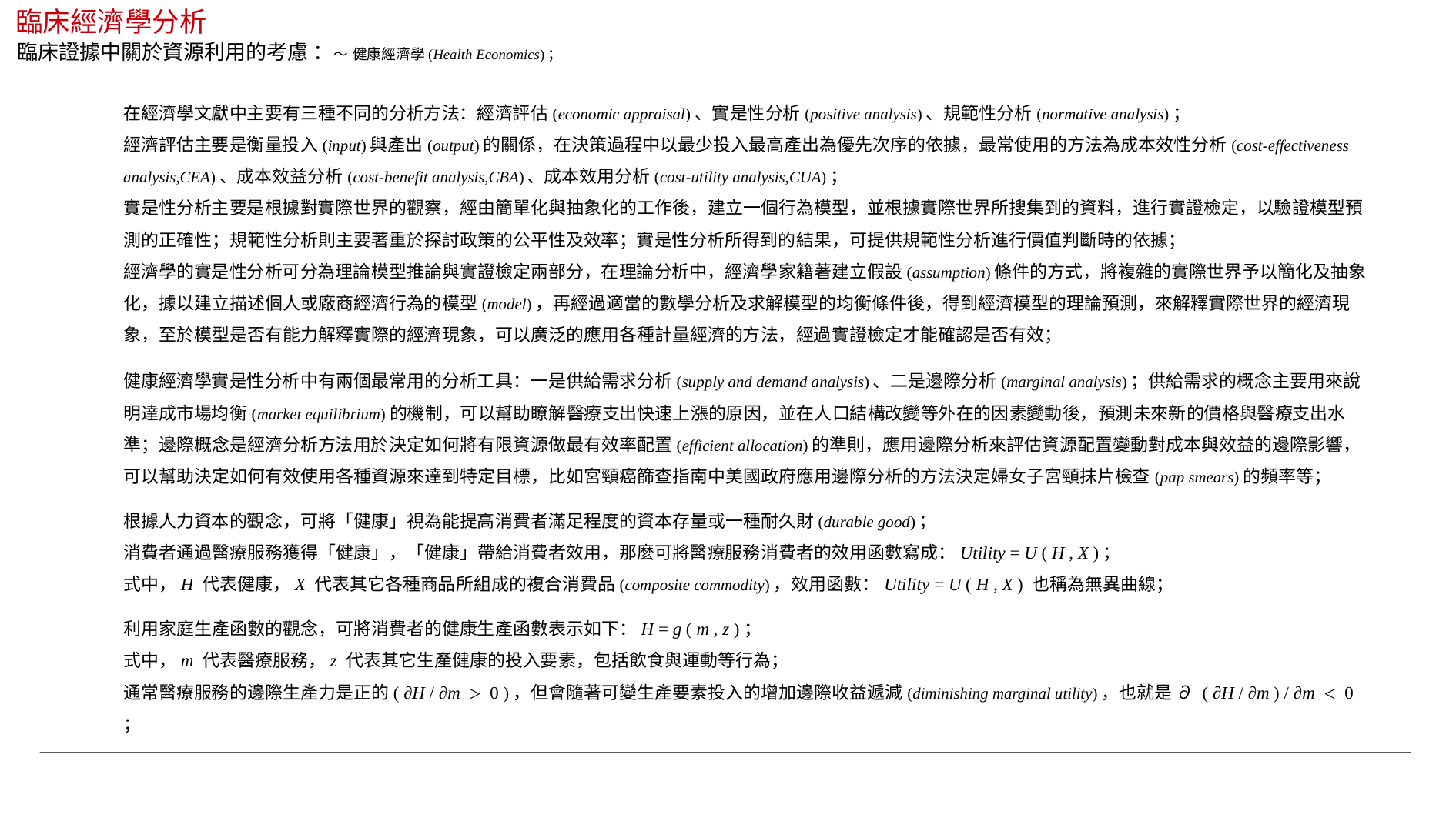

臨床經濟學分析
臨床證據中關於資源利用的考慮 ：～ 健康經濟學(Health Economics)；
在經濟學文獻中主要有三種不同的分析方法：經濟評估(economic appraisal)、實是性分析(positive analysis)、規範性分析(normative analysis)；
經濟評估主要是衡量投入(input)與產出(output)的關係，在決策過程中以最少投入最高產出為優先次序的依據，最常使用的方法為成本效性分析(cost-effectiveness analysis,CEA)、成本效益分析(cost-benefit analysis,CBA)、成本效用分析(cost-utility analysis,CUA)；
實是性分析主要是根據對實際世界的觀察，經由簡單化與抽象化的工作後，建立一個行為模型，並根據實際世界所搜集到的資料，進行實證檢定，以驗證模型預測的正確性；規範性分析則主要著重於探討政策的公平性及效率；實是性分析所得到的結果，可提供規範性分析進行價值判斷時的依據；
經濟學的實是性分析可分為理論模型推論與實證檢定兩部分，在理論分析中，經濟學家籍著建立假設(assumption)條件的方式，將複雜的實際世界予以簡化及抽象化，據以建立描述個人或廠商經濟行為的模型(model)，再經過適當的數學分析及求解模型的均衡條件後，得到經濟模型的理論預測，來解釋實際世界的經濟現象，至於模型是否有能力解釋實際的經濟現象，可以廣泛的應用各種計量經濟的方法，經過實證檢定才能確認是否有效；
健康經濟學實是性分析中有兩個最常用的分析工具：一是供給需求分析(supply and demand analysis)、二是邊際分析(marginal analysis)；供給需求的概念主要用來說明達成市場均衡(market equilibrium)的機制，可以幫助瞭解醫療支出快速上漲的原因，並在人口結構改變等外在的因素變動後，預測未來新的價格與醫療支出水準；邊際概念是經濟分析方法用於決定如何將有限資源做最有效率配置(efficient allocation)的準則，應用邊際分析來評估資源配置變動對成本與效益的邊際影響，可以幫助決定如何有效使用各種資源來達到特定目標，比如宮頸癌篩查指南中美國政府應用邊際分析的方法決定婦女子宮頸抹片檢查(pap smears)的頻率等；
根據人力資本的觀念，可將「健康」視為能提高消費者滿足程度的資本存量或一種耐久財(durable good)；
消費者通過醫療服務獲得「健康」，「健康」帶給消費者效用，那麼可將醫療服務消費者的效用函數寫成：Utility = U ( H , X )；
式中，H 代表健康，X 代表其它各種商品所組成的複合消費品(composite commodity)，效用函數：Utility = U ( H , X ) 也稱為無異曲線；
利用家庭生產函數的觀念，可將消費者的健康生產函數表示如下：H = g ( m , z )；
式中，m 代表醫療服務，z 代表其它生產健康的投入要素，包括飲食與運動等行為；
通常醫療服務的邊際生產力是正的( ∂H / ∂m ＞ 0 )，但會隨著可變生產要素投入的增加邊際收益遞減(diminishing marginal utility)，也就是 ∂ ( ∂H / ∂m ) / ∂m ＜ 0 ；